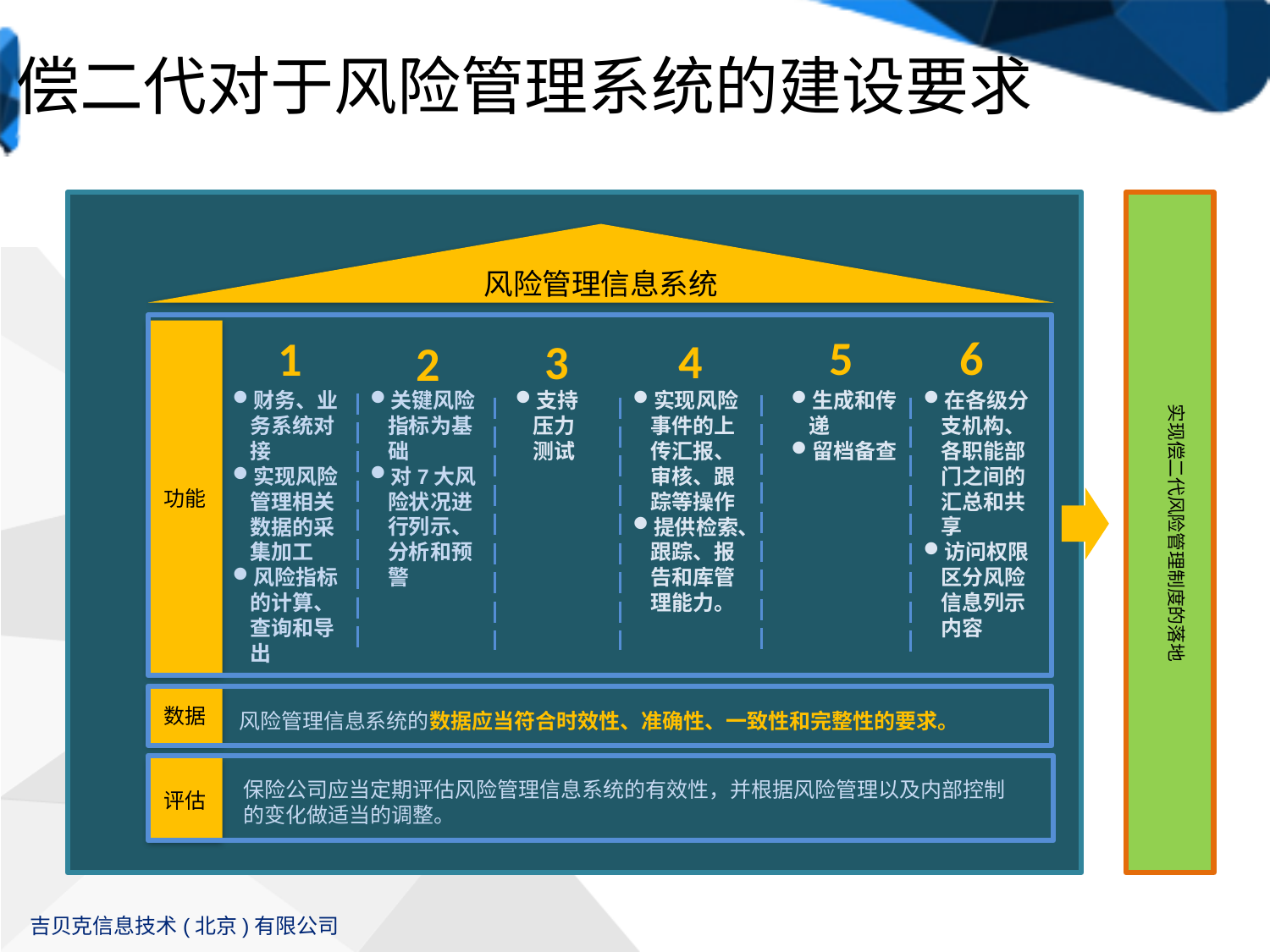

# 偿二代对于风险管理系统的建设要求

风险管理信息系统

功能
6
5
1
4
3
2
财务、业务系统对接
实现风险管理相关数据的采集加工
风险指标的计算、查询和导出
关键风险指标为基础
对7大风险状况进行列示、分析和预警
支持压力测试
实现风险事件的上传汇报、审核、跟踪等操作
提供检索、跟踪、报告和库管理能力。
生成和传递
留档备查
在各级分支机构、各职能部门之间的汇总和共享
访问权限区分风险信息列示内容
实现偿二代风险管理制度的落地

数据
风险管理信息系统的数据应当符合时效性、准确性、一致性和完整性的要求。

评估
保险公司应当定期评估风险管理信息系统的有效性，并根据风险管理以及内部控制的变化做适当的调整。